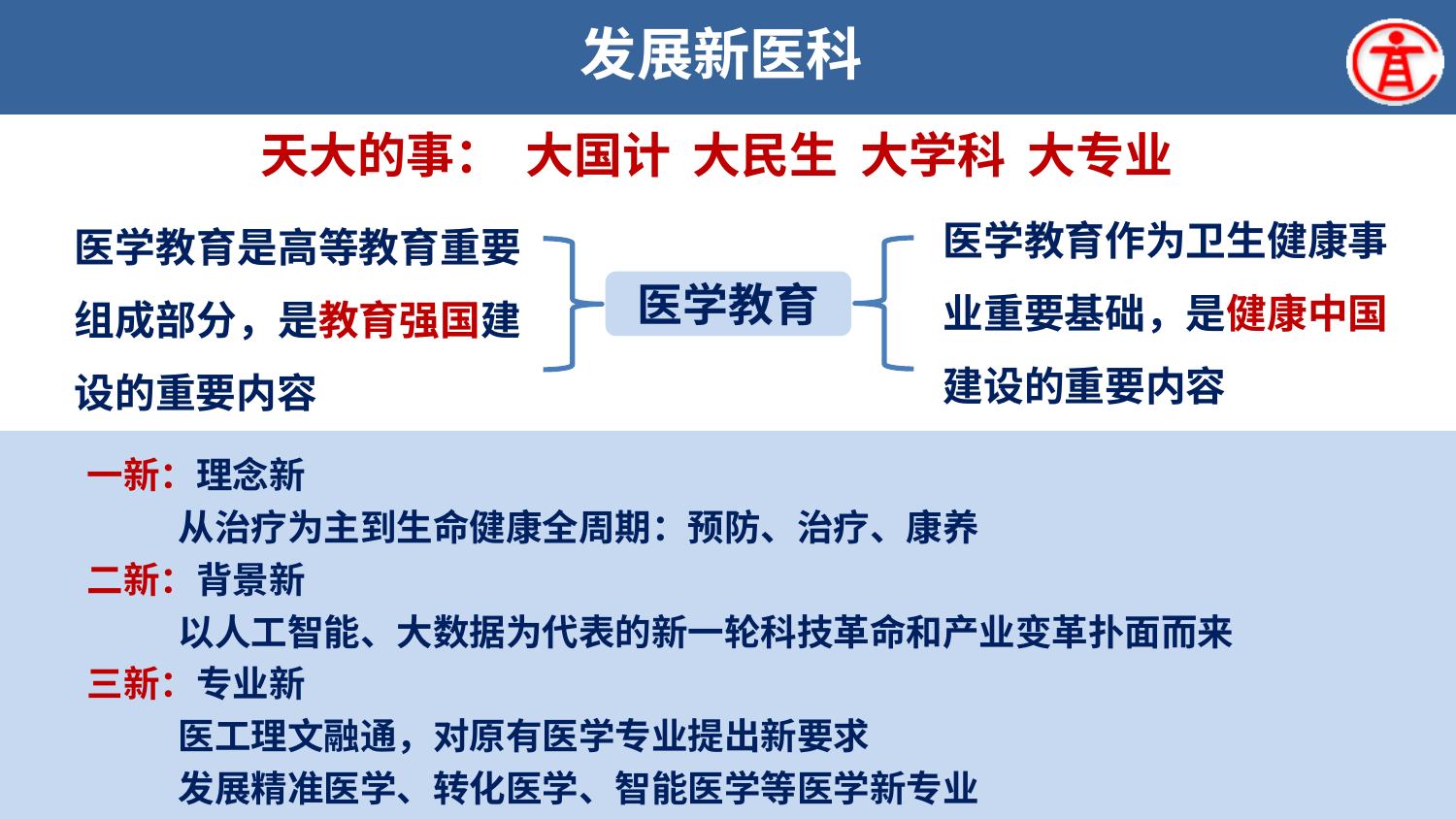

发展新医科
天大的事：  大国计  大民生  大学科  大专业
医学教育作为卫生健康事业重要基础，是健康中国建设的重要内容
医学教育是高等教育重要组成部分，是教育强国建设的重要内容

医学教育
一新：理念新
          从治疗为主到生命健康全周期：预防、治疗、康养
二新：背景新
          以人工智能、大数据为代表的新一轮科技革命和产业变革扑面而来
三新：专业新
          医工理文融通，对原有医学专业提出新要求
          发展精准医学、转化医学、智能医学等医学新专业